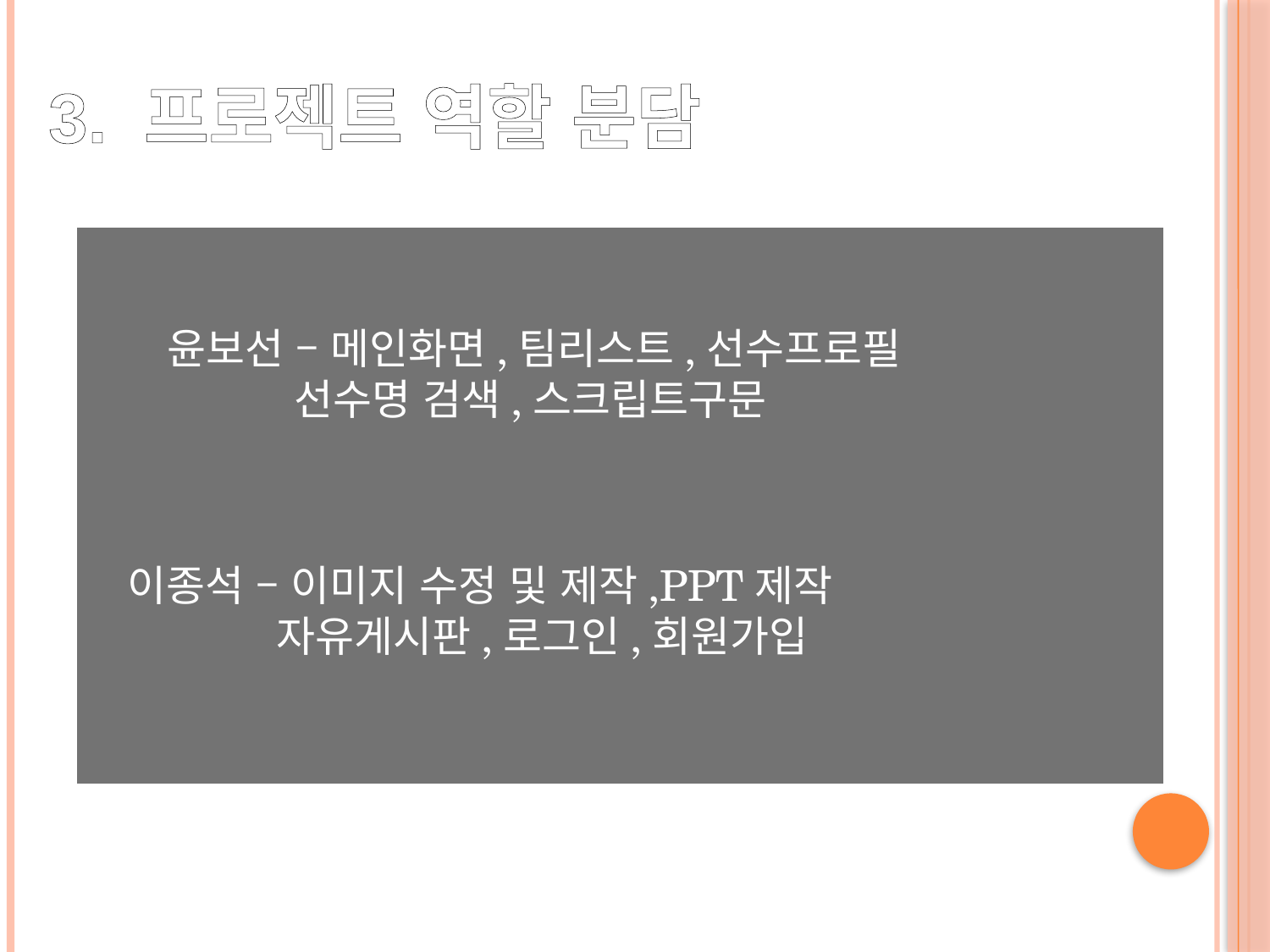

3. 프로젝트 역할 분담

윤보선 – 메인화면,팀리스트,선수프로필
	선수명 검색,스크립트구문

이종석 – 이미지 수정 및 제작,PPT제작
	 자유게시판,로그인,회원가입